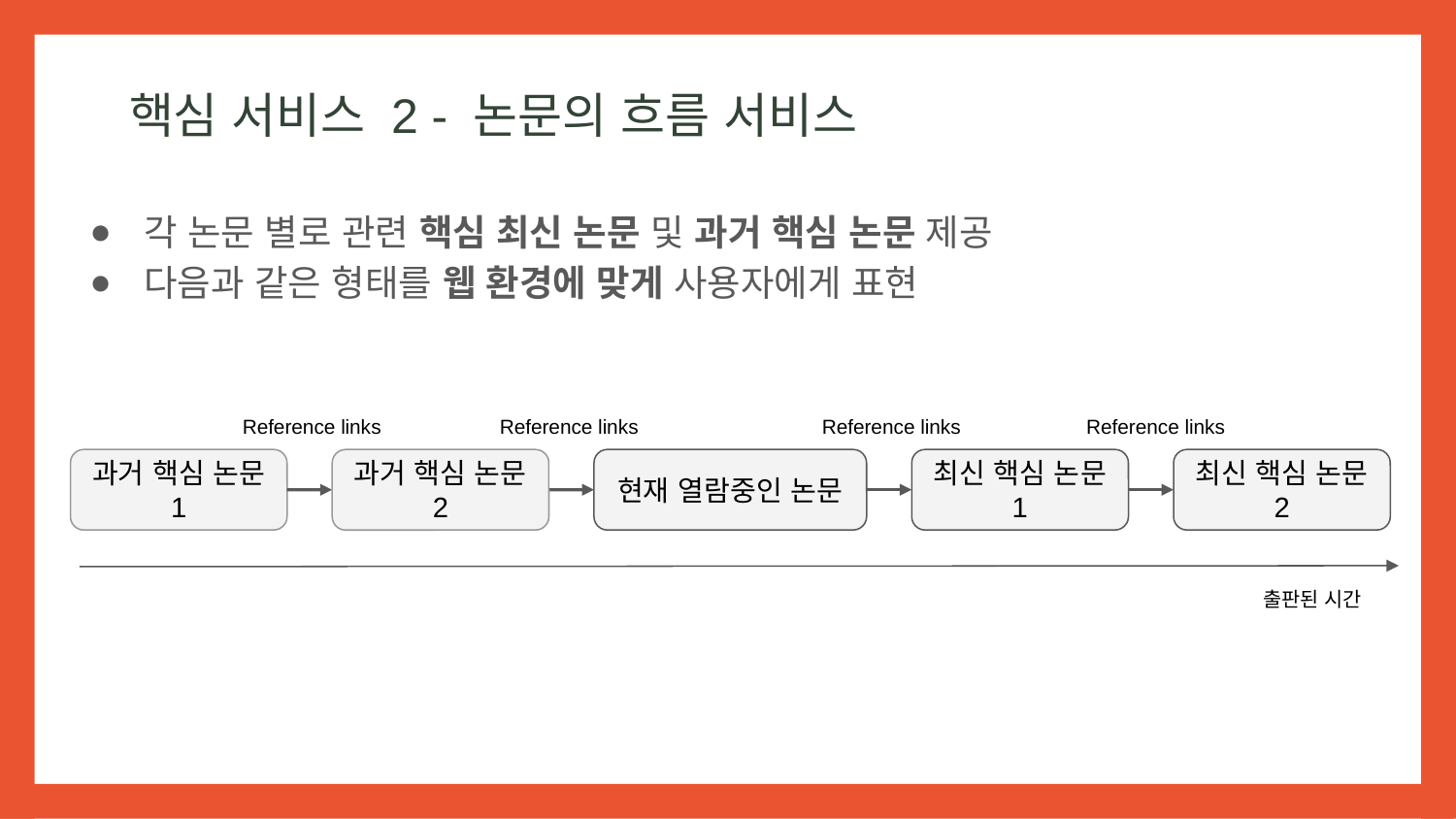

# 핵심 서비스 2 - 논문의 흐름 서비스

각 논문 별로 관련 핵심 최신 논문 및 과거 핵심 논문 제공
다음과 같은 형태를 웹 환경에 맞게 사용자에게 표현
Reference links
Reference links
Reference links
Reference links
과거 핵심 논문 1
현재 열람중인 논문
최신 핵심 논문 1
최신 핵심 논문 2
과거 핵심 논문 2
출판된 시간